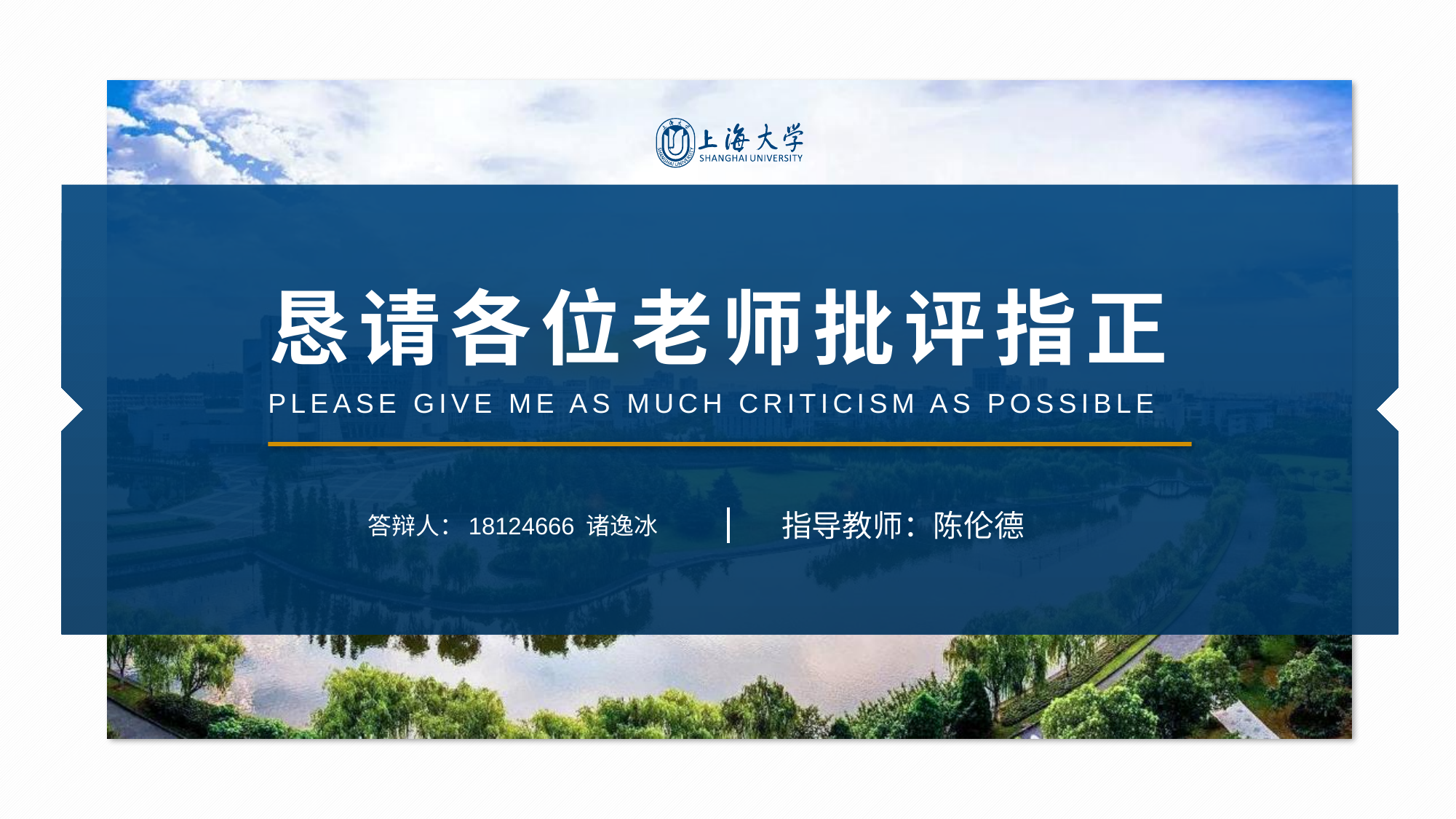

# 恳请各位老师批评指正
PLEASE GIVE ME AS MUCH CRITICISM AS POSSIBLE
指导教师：陈伦德
答辩人：18124666 诸逸冰